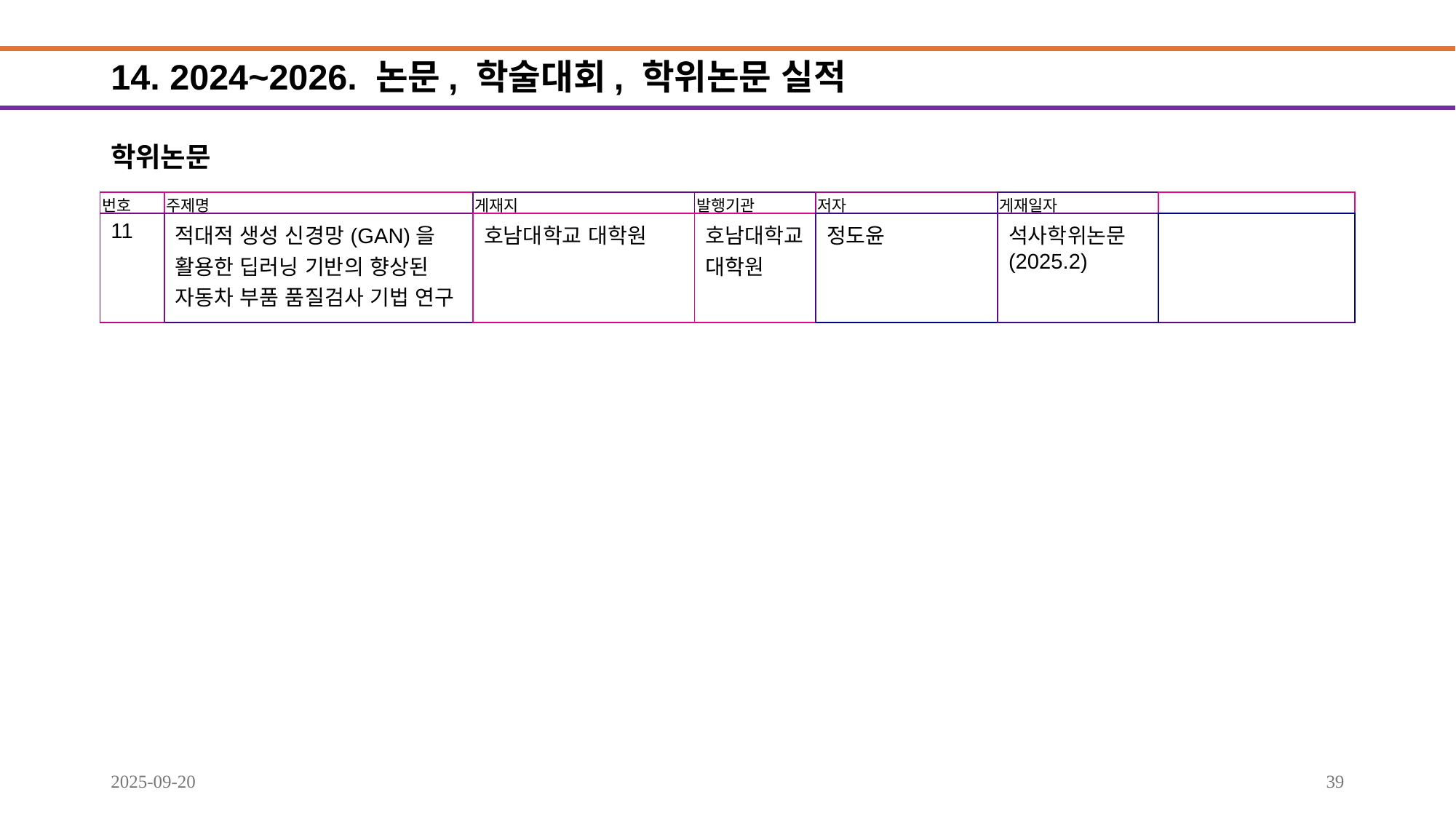

# 14. 2024~2026. 논문, 학술대회, 학위논문 실적
학위논문
| 번호 | 주제명 | 게재지 | 발행기관 | 저자 | 게재일자 |  |
| --- | --- | --- | --- | --- | --- | --- |
| 11 | 적대적 생성 신경망(GAN)을 활용한 딥러닝 기반의 향상된 자동차 부품 품질검사 기법 연구 | 호남대학교 대학원 | 호남대학교 대학원 | 정도윤 | 석사학위논문(2025.2) |  |
2025-09-20
39